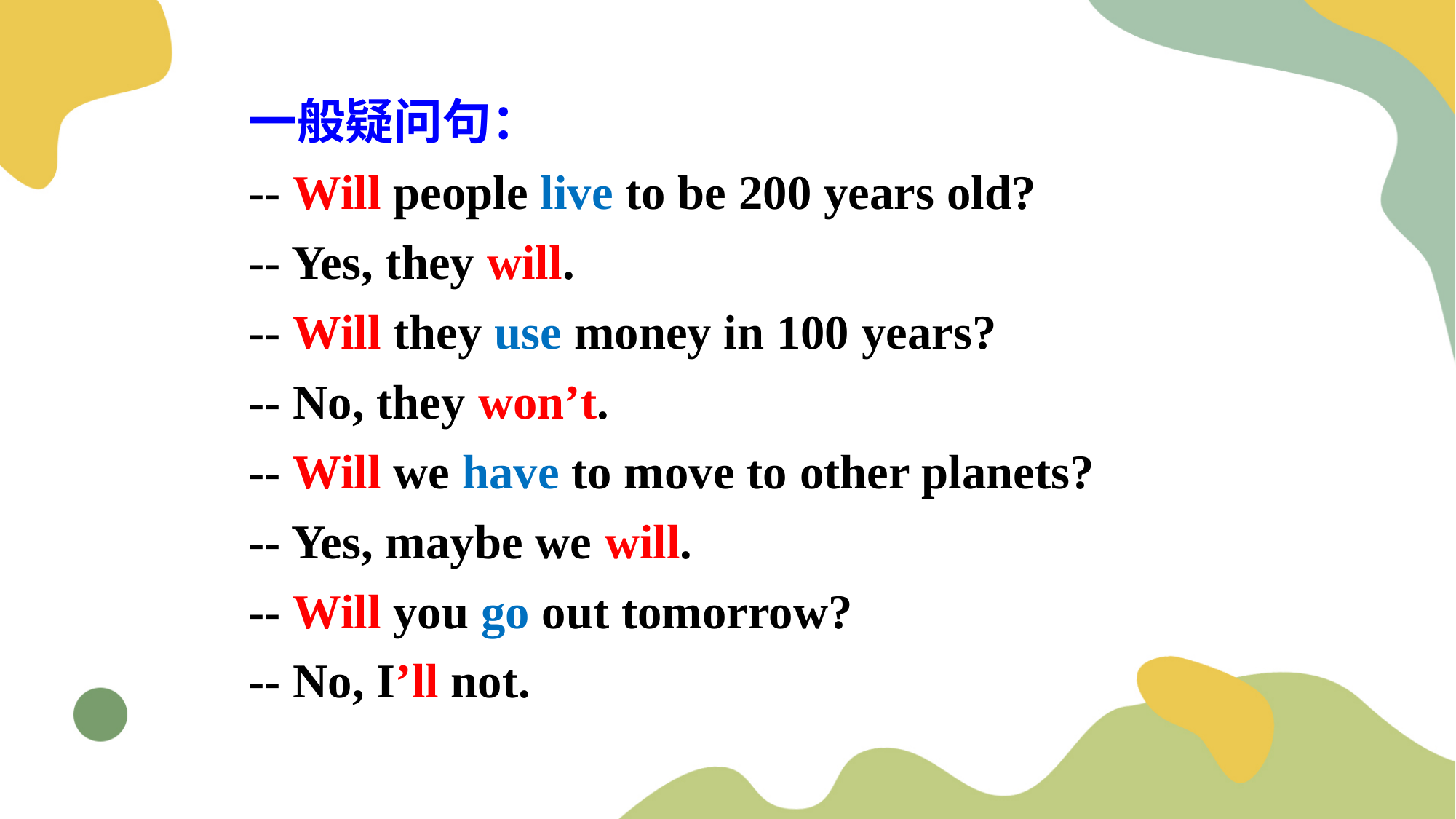

一般疑问句：
-- Will people live to be 200 years old?
-- Yes, they will.
-- Will they use money in 100 years?
-- No, they won’t.
-- Will we have to move to other planets?
-- Yes, maybe we will.
-- Will you go out tomorrow?
-- No, I’ll not.